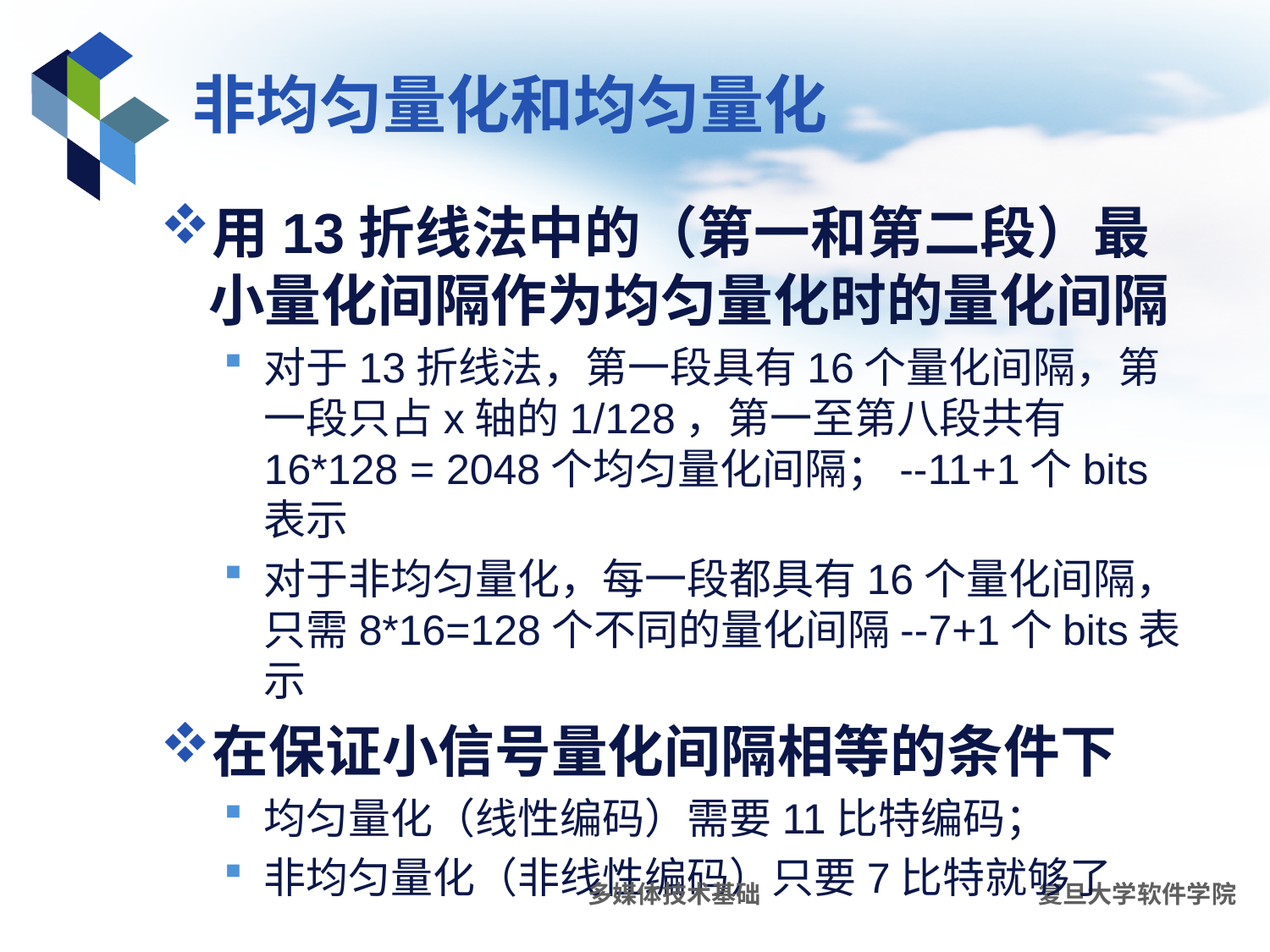

# 非均匀量化和均匀量化
用13折线法中的（第一和第二段）最小量化间隔作为均匀量化时的量化间隔
对于13折线法，第一段具有16个量化间隔，第一段只占x轴的1/128，第一至第八段共有16*128 = 2048个均匀量化间隔；--11+1个bits表示
对于非均匀量化，每一段都具有16个量化间隔，只需8*16=128个不同的量化间隔--7+1个bits表示
在保证小信号量化间隔相等的条件下
均匀量化（线性编码）需要11比特编码；
非均匀量化（非线性编码）只要7比特就够了
多媒体技术基础